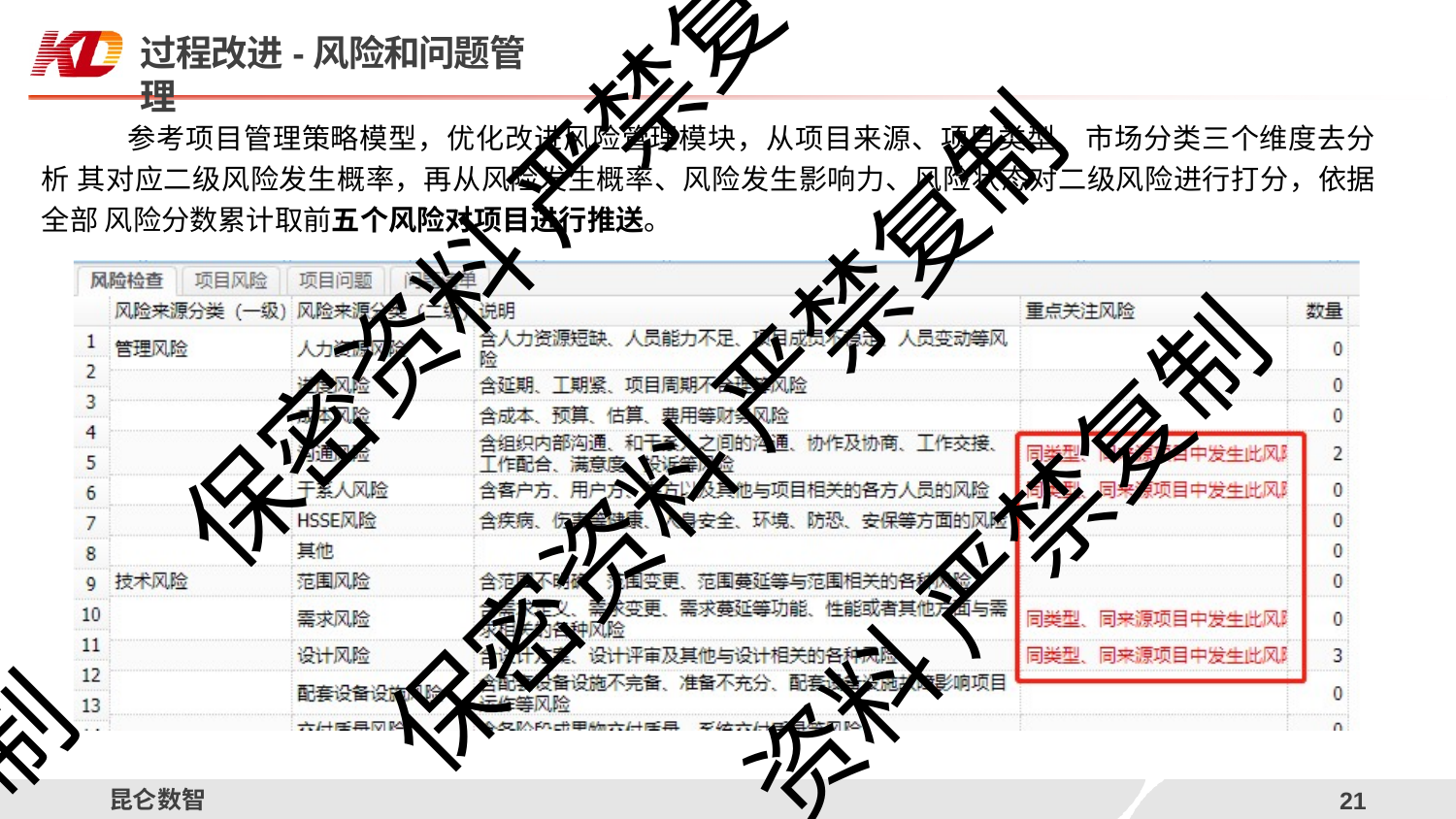

过程改进-风险和问题管理

参考项目管理策略模型，优化改进风险管理模块，从项目来源、项目类型、市场分类三个维度去分析 其对应二级风险发生概率，再从风险发生概率、风险发生影响力、风险状态对二级风险进行打分，依据全部 风险分数累计取前五个风险对项目进行推送。
保密资料 严禁复

保密资料 严禁复制
资料 严禁复制
制
昆仑数智
21